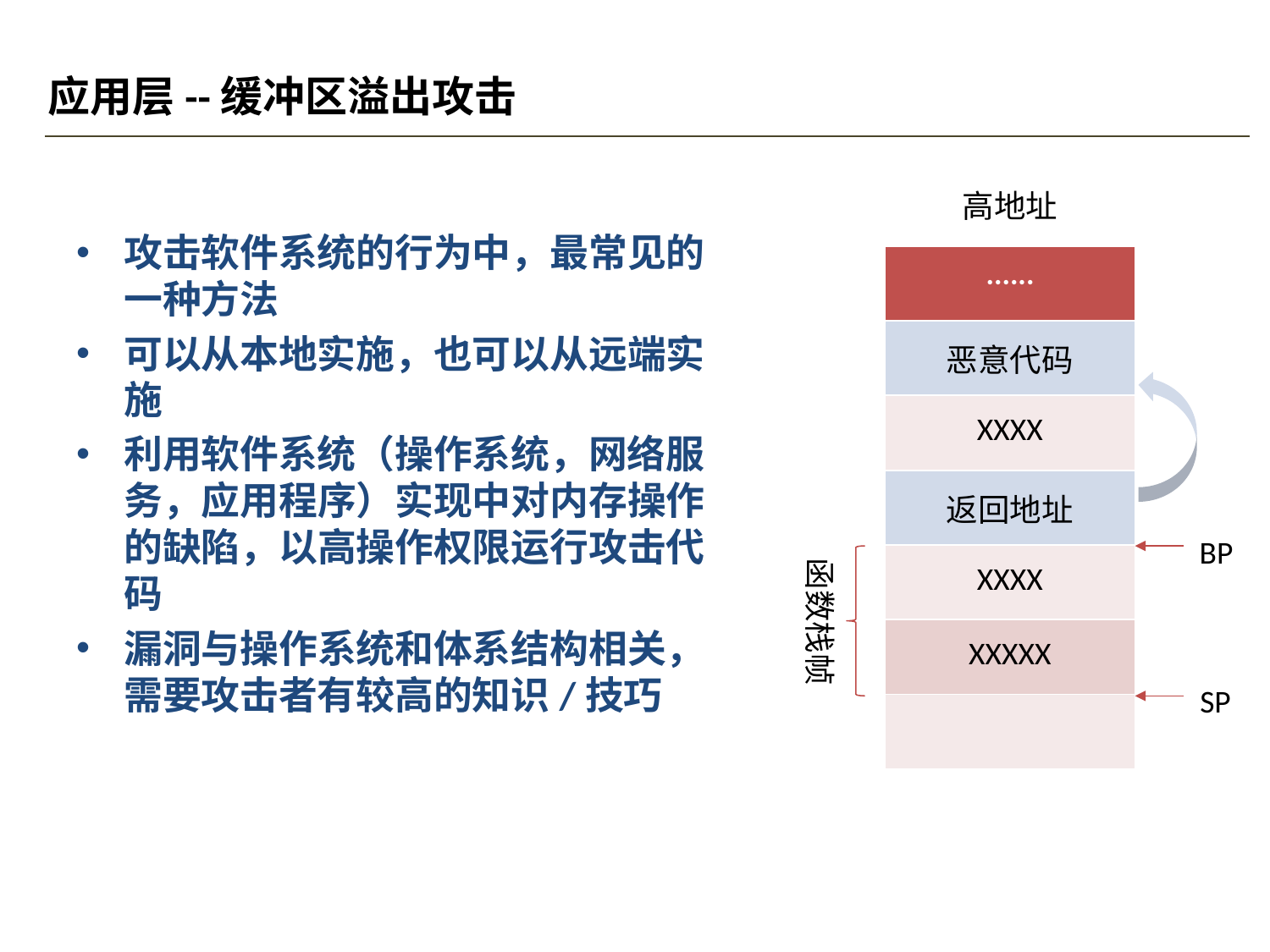

# 应用层--缓冲区溢出攻击
高地址
攻击软件系统的行为中，最常见的一种方法
可以从本地实施，也可以从远端实施
利用软件系统（操作系统，网络服务，应用程序）实现中对内存操作的缺陷，以高操作权限运行攻击代码
漏洞与操作系统和体系结构相关，需要攻击者有较高的知识/技巧
| ······ |
| --- |
| 恶意代码 |
| XXXX |
| 返回地址 |
| XXXX |
| XXXXX |
|  |

BP
函数栈帧

SP